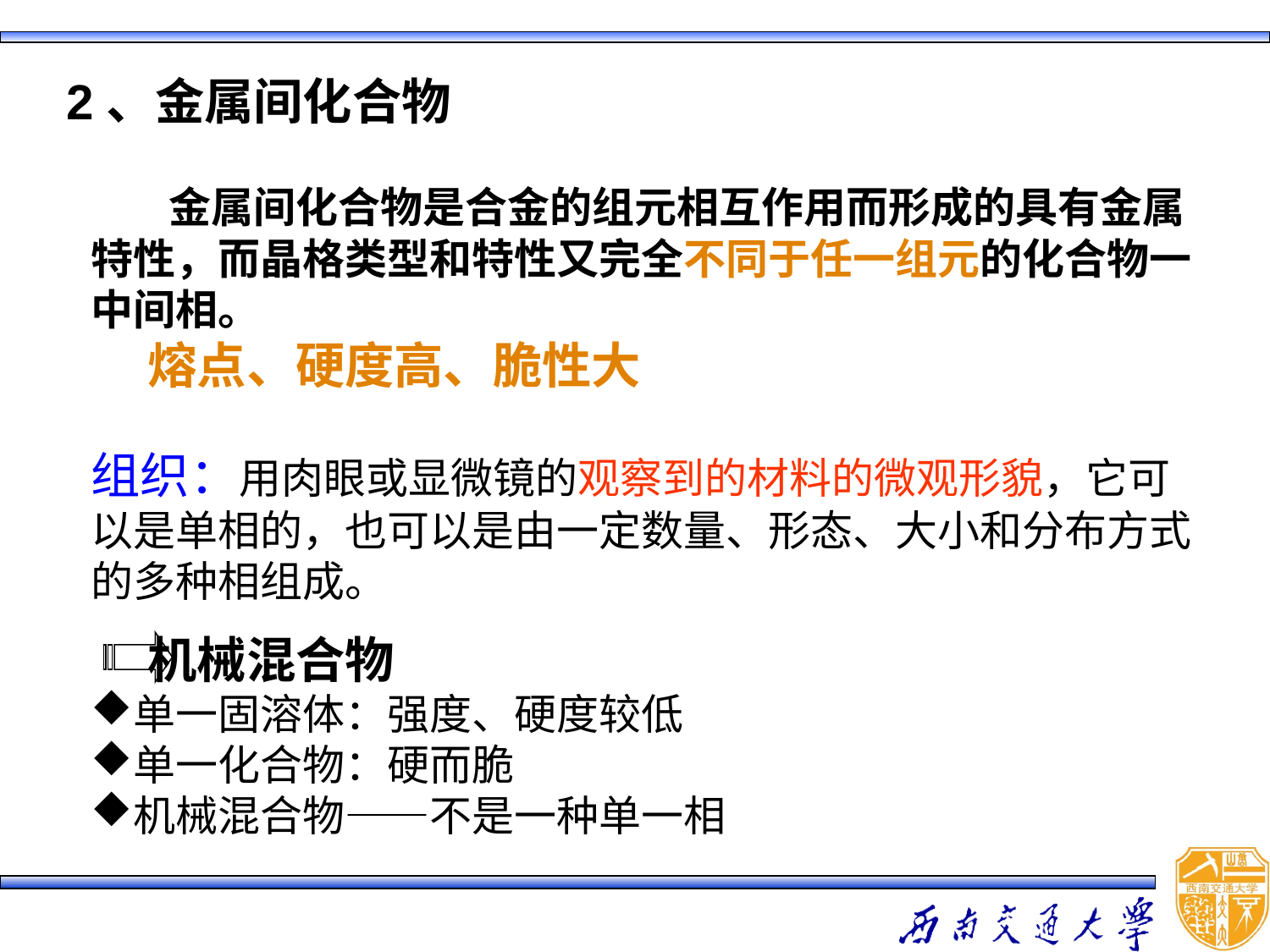

2、金属间化合物
      金属间化合物是合金的组元相互作用而形成的具有金属特性，而晶格类型和特性又完全不同于任一组元的化合物一中间相。
    熔点、硬度高、脆性大

组织：用肉眼或显微镜的观察到的材料的微观形貌，它可以是单相的，也可以是由一定数量、形态、大小和分布方式的多种相组成。
    机械混合物
单一固溶体：强度、硬度较低
单一化合物：硬而脆
机械混合物——不是一种单一相